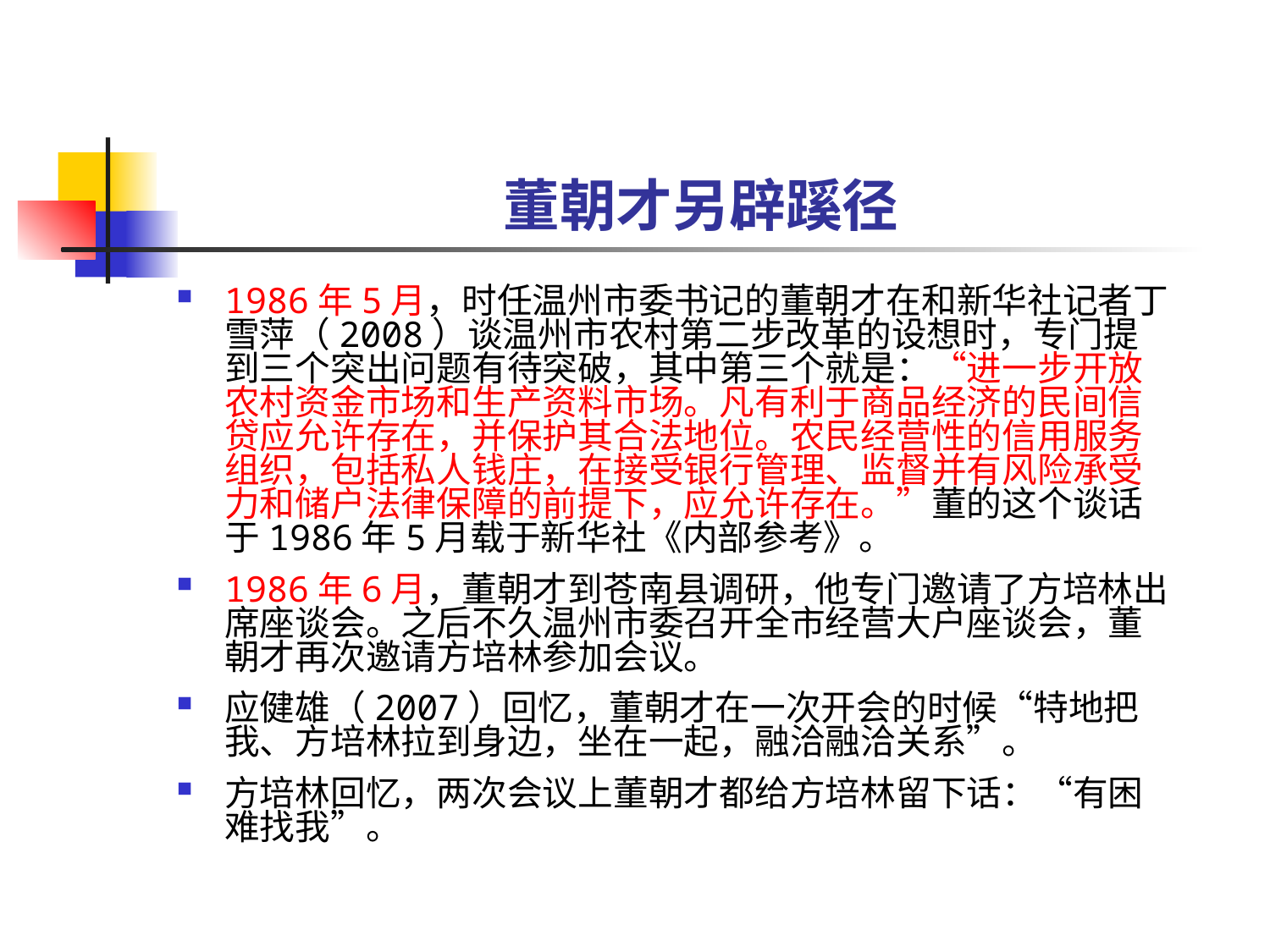

# 董朝才另辟蹊径
1986年5月，时任温州市委书记的董朝才在和新华社记者丁雪萍（2008）谈温州市农村第二步改革的设想时，专门提到三个突出问题有待突破，其中第三个就是：“进一步开放农村资金市场和生产资料市场。凡有利于商品经济的民间信贷应允许存在，并保护其合法地位。农民经营性的信用服务组织，包括私人钱庄，在接受银行管理、监督并有风险承受力和储户法律保障的前提下，应允许存在。”董的这个谈话于1986年5月载于新华社《内部参考》。
1986年6月，董朝才到苍南县调研，他专门邀请了方培林出席座谈会。之后不久温州市委召开全市经营大户座谈会，董朝才再次邀请方培林参加会议。
应健雄（2007）回忆，董朝才在一次开会的时候“特地把我、方培林拉到身边，坐在一起，融洽融洽关系”。
方培林回忆，两次会议上董朝才都给方培林留下话：“有困难找我”。